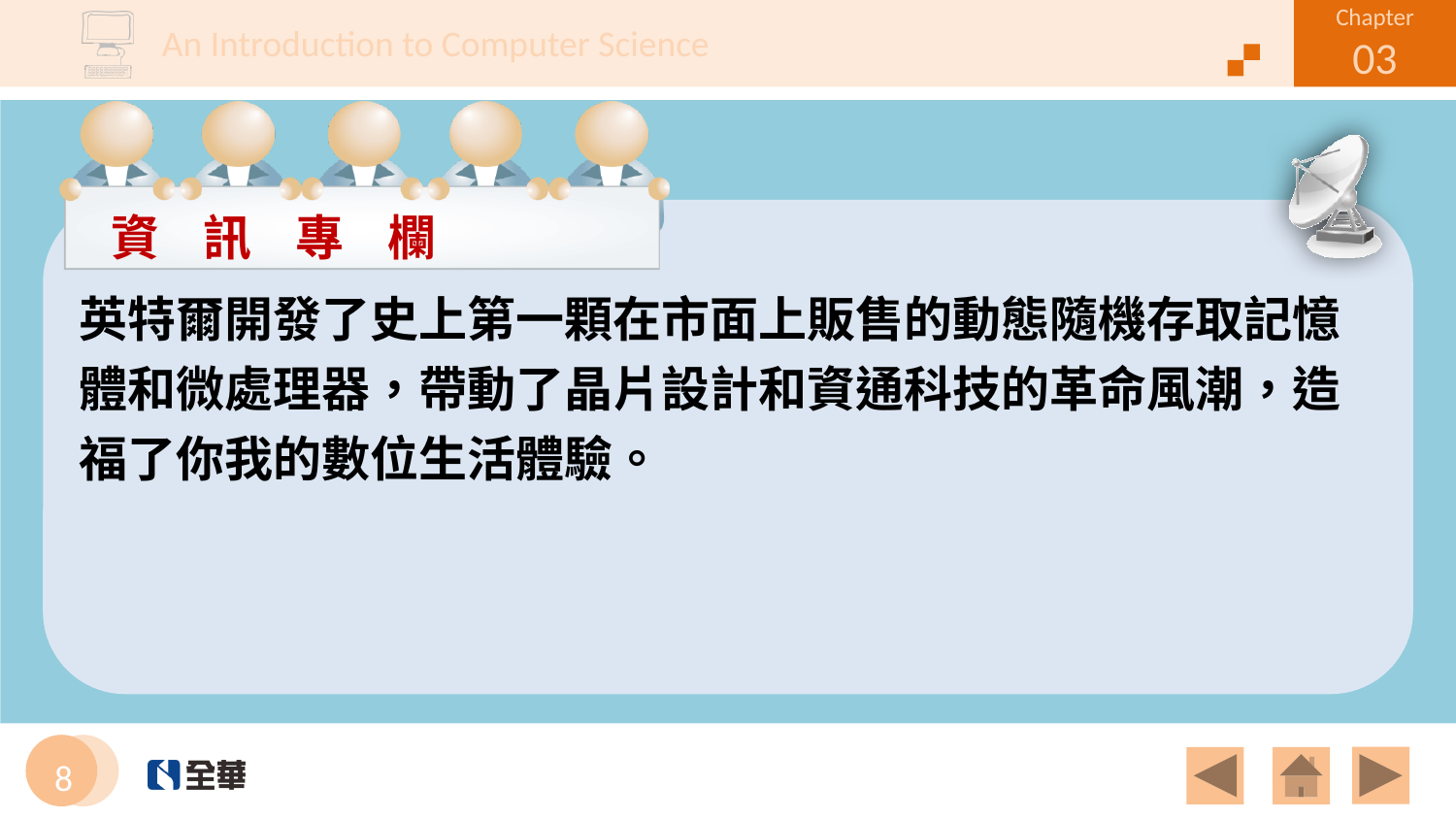

英特爾開發了史上第一顆在市面上販售的動態隨機存取記憶體和微處理器，帶動了晶片設計和資通科技的革命風潮，造福了你我的數位生活體驗。